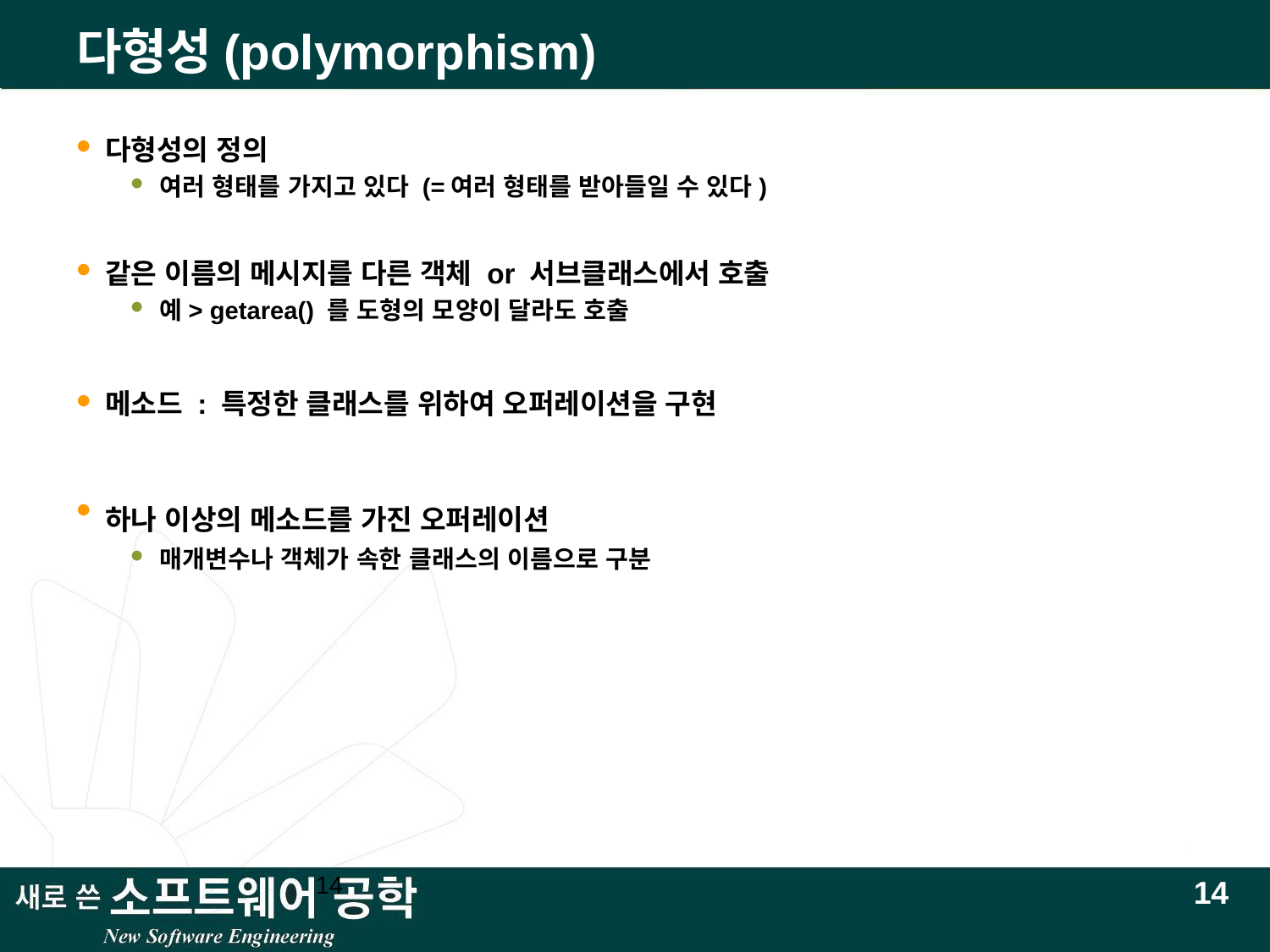

# 다형성(polymorphism)
다형성의 정의
여러 형태를 가지고 있다 (=여러 형태를 받아들일 수 있다)

같은 이름의 메시지를 다른 객체 or 서브클래스에서 호출
예> getarea() 를 도형의 모양이 달라도 호출

메소드 : 특정한 클래스를 위하여 오퍼레이션을 구현

하나 이상의 메소드를 가진 오퍼레이션
매개변수나 객체가 속한 클래스의 이름으로 구분

14